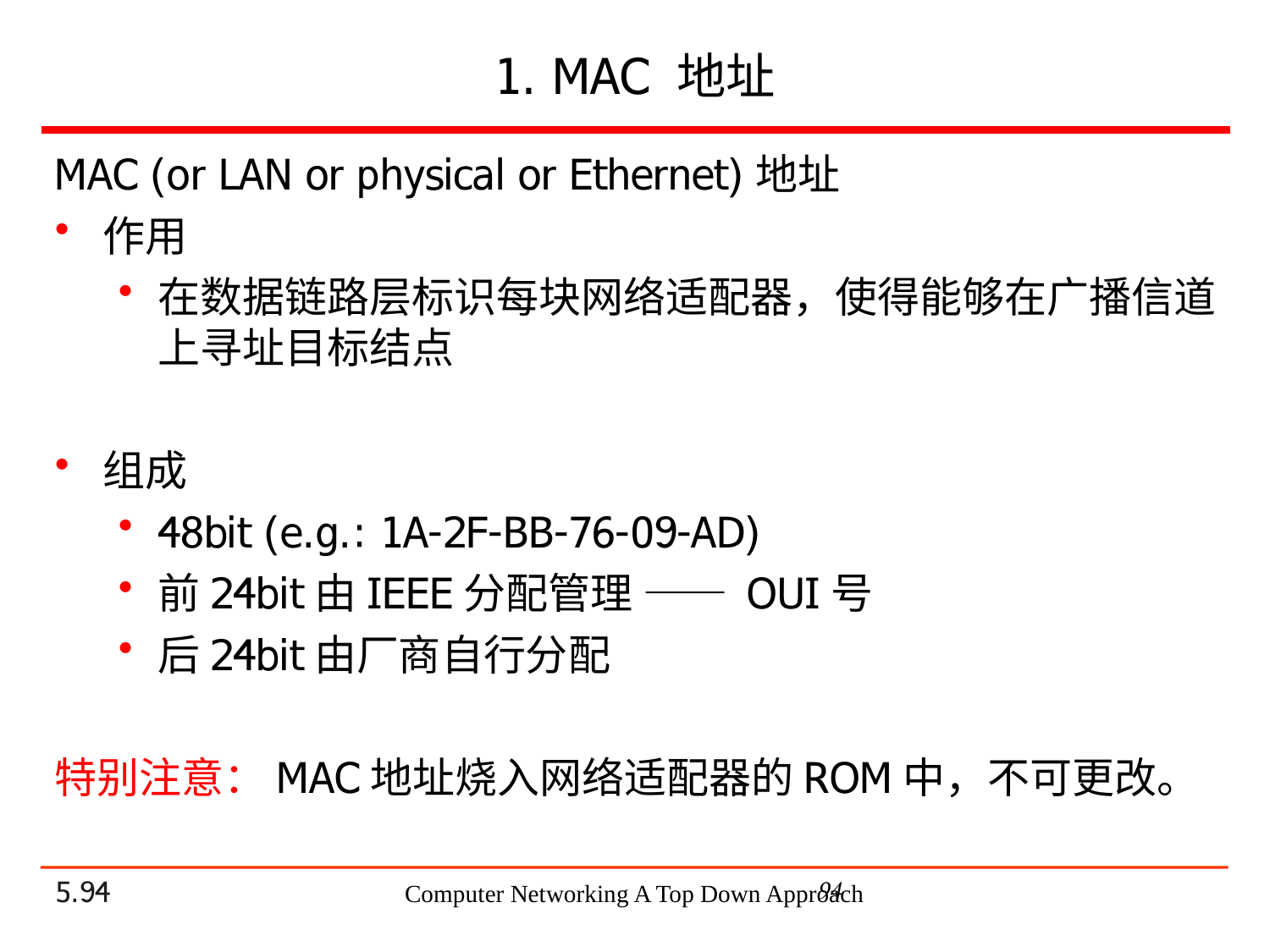

# 1. MAC 地址
MAC (or LAN or physical or Ethernet)地址
作用
在数据链路层标识每块网络适配器，使得能够在广播信道上寻址目标结点

组成
48bit (e.g.: 1A-2F-BB-76-09-AD)
前24bit由IEEE分配管理 —— OUI号
后24bit由厂商自行分配

特别注意：MAC地址烧入网络适配器的ROM中，不可更改。
94